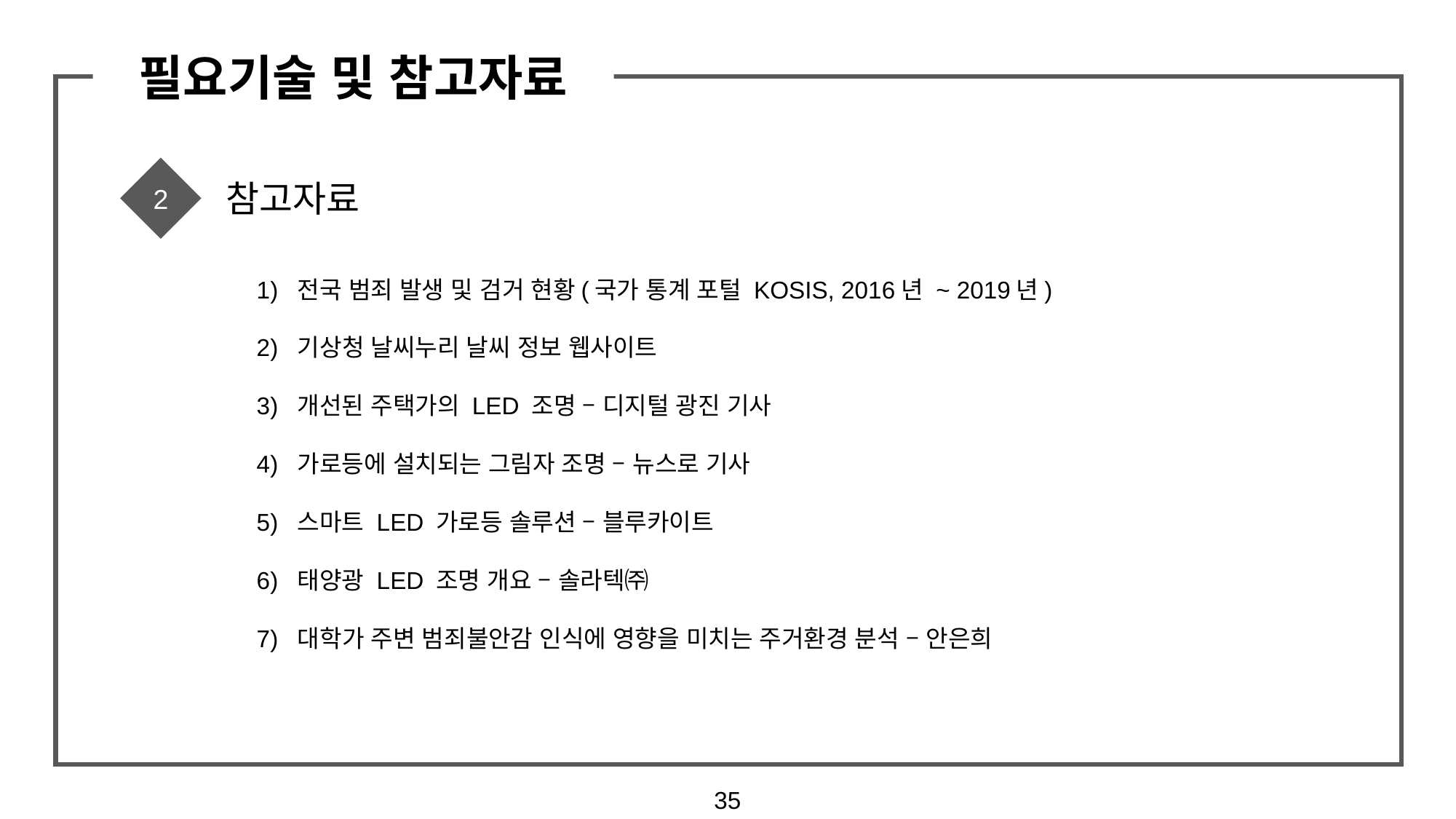

필요기술 및 참고자료

2
참고자료

전국 범죄 발생 및 검거 현황(국가 통계 포털 KOSIS, 2016년 ~ 2019년)

기상청 날씨누리 날씨 정보 웹사이트

개선된 주택가의 LED 조명 – 디지털 광진 기사

가로등에 설치되는 그림자 조명 – 뉴스로 기사

스마트 LED 가로등 솔루션 – 블루카이트

태양광 LED 조명 개요 – 솔라텍㈜

대학가 주변 범죄불안감 인식에 영향을 미치는 주거환경 분석 – 안은희
35